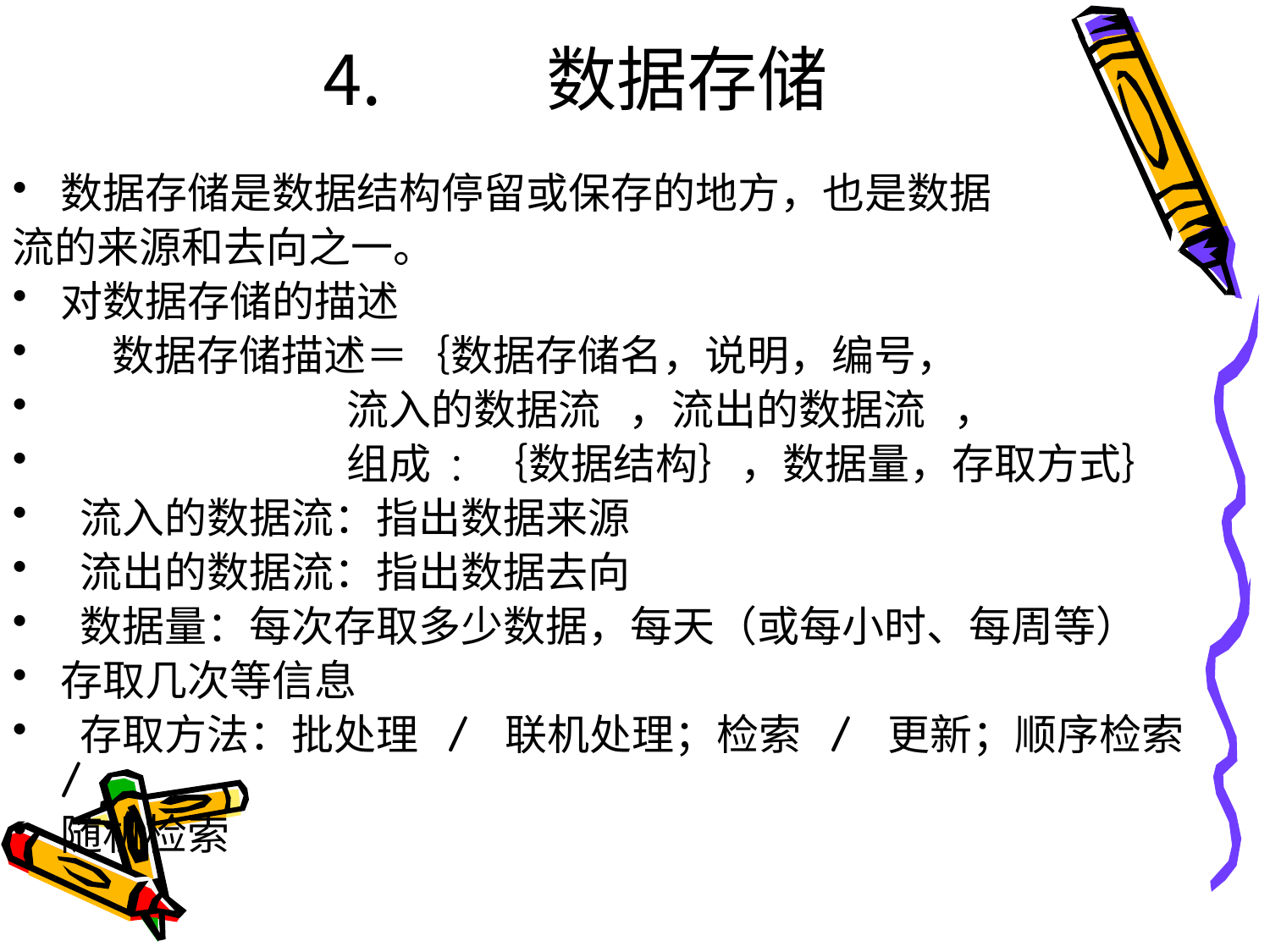

# ⒋         数据存储
数据存储是数据结构停留或保存的地方，也是数据
流的来源和去向之一。
对数据存储的描述
　 数据存储描述＝｛数据存储名，说明，编号，
                             流入的数据流   ，流出的数据流   ，
                             组成 : ｛数据结构｝，数据量，存取方式｝
 流入的数据流：指出数据来源
 流出的数据流：指出数据去向
 数据量：每次存取多少数据，每天（或每小时、每周等）
存取几次等信息
 存取方法：批处理  /  联机处理；检索  /  更新；顺序检索  /
随机检索